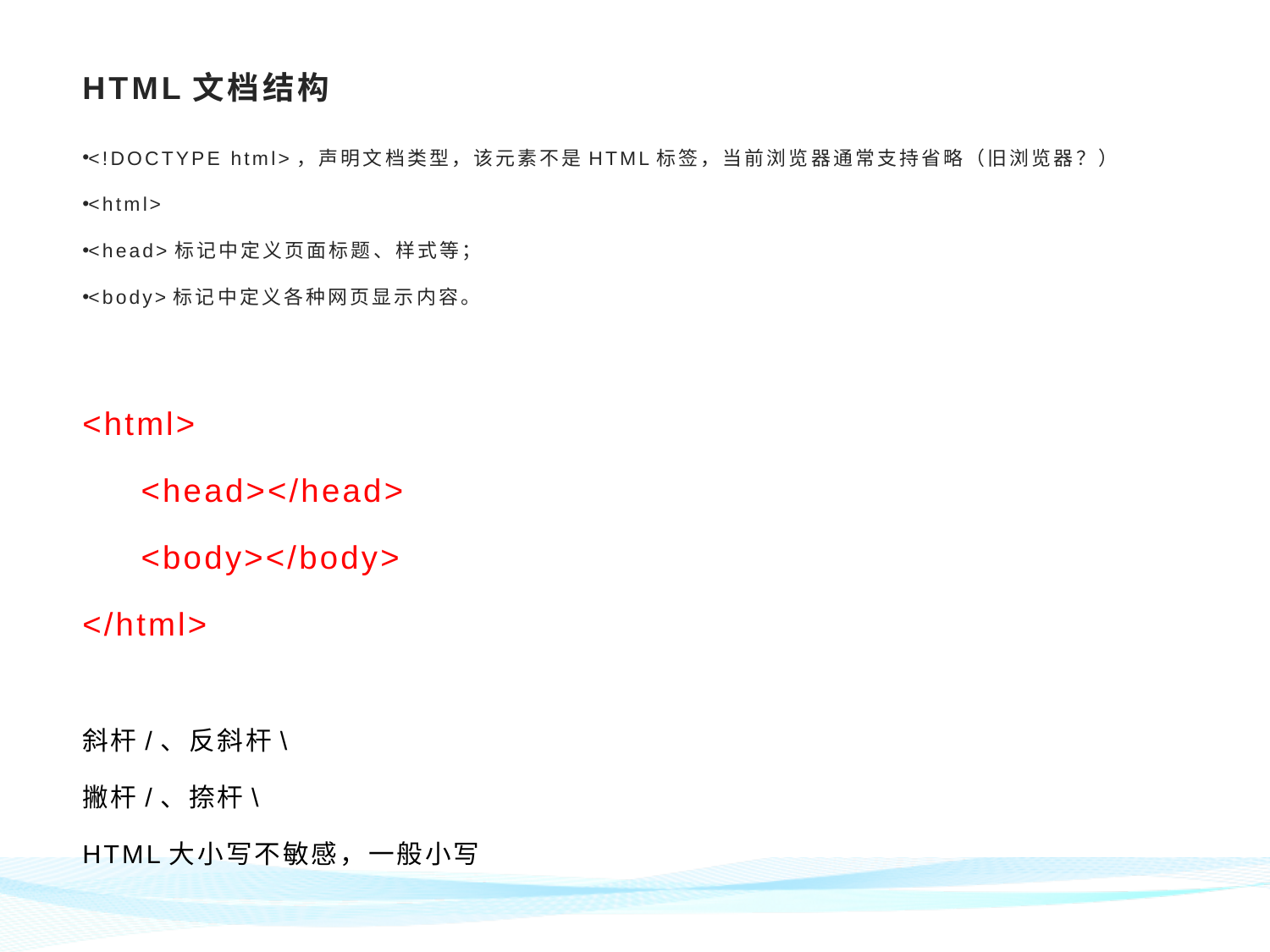

# HTML文档结构
<!DOCTYPE html>，声明文档类型，该元素不是HTML标签，当前浏览器通常支持省略（旧浏览器？）
<html>
<head>标记中定义页面标题、样式等；
<body>标记中定义各种网页显示内容。

<html>
     <head></head>
     <body></body>
</html>

斜杆/、反斜杆\
撇杆/、捺杆\
HTML大小写不敏感，一般小写